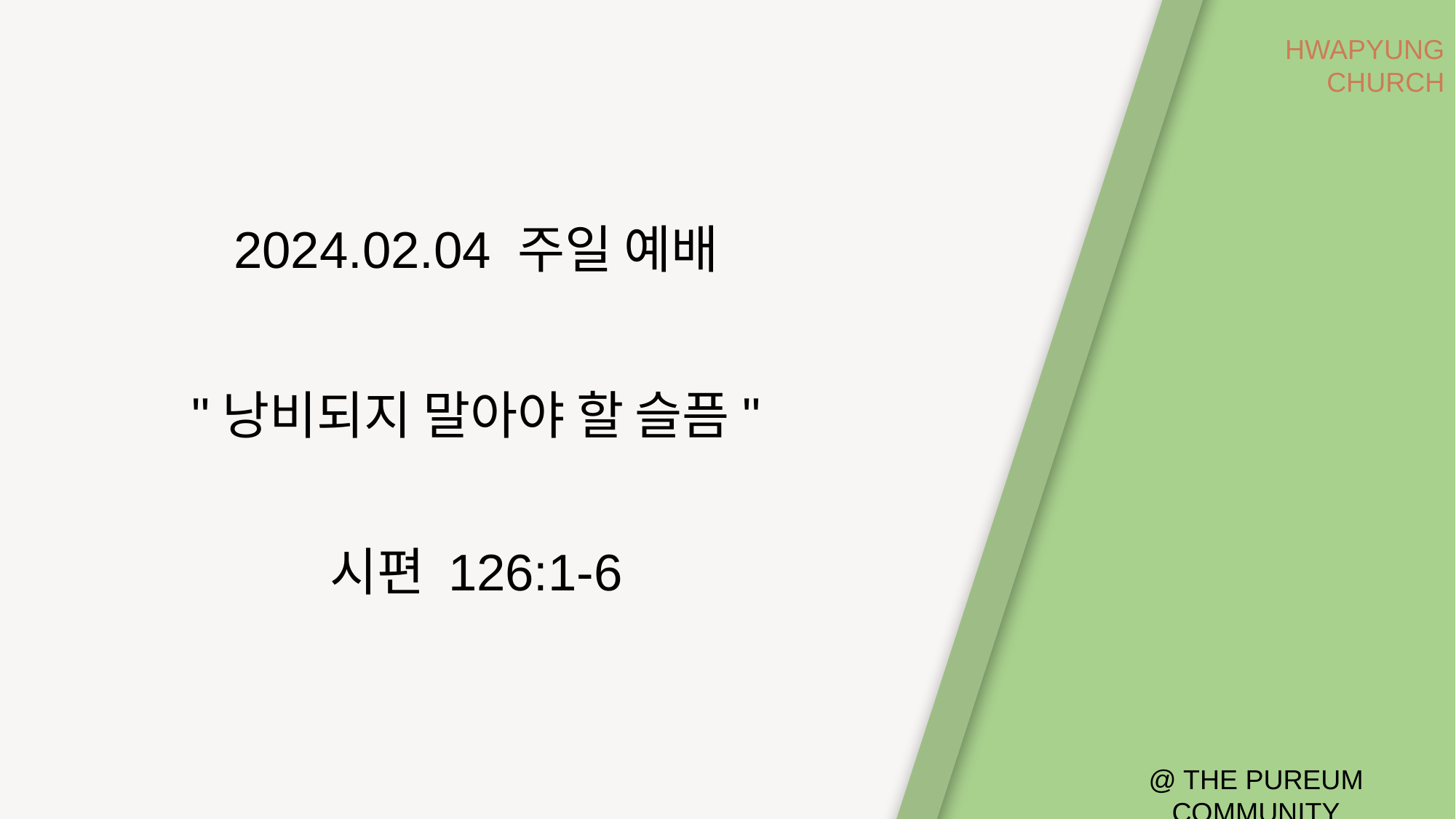

2024.02.04 주일 예배
"낭비되지 말아야 할 슬픔"
시편 126:1-6